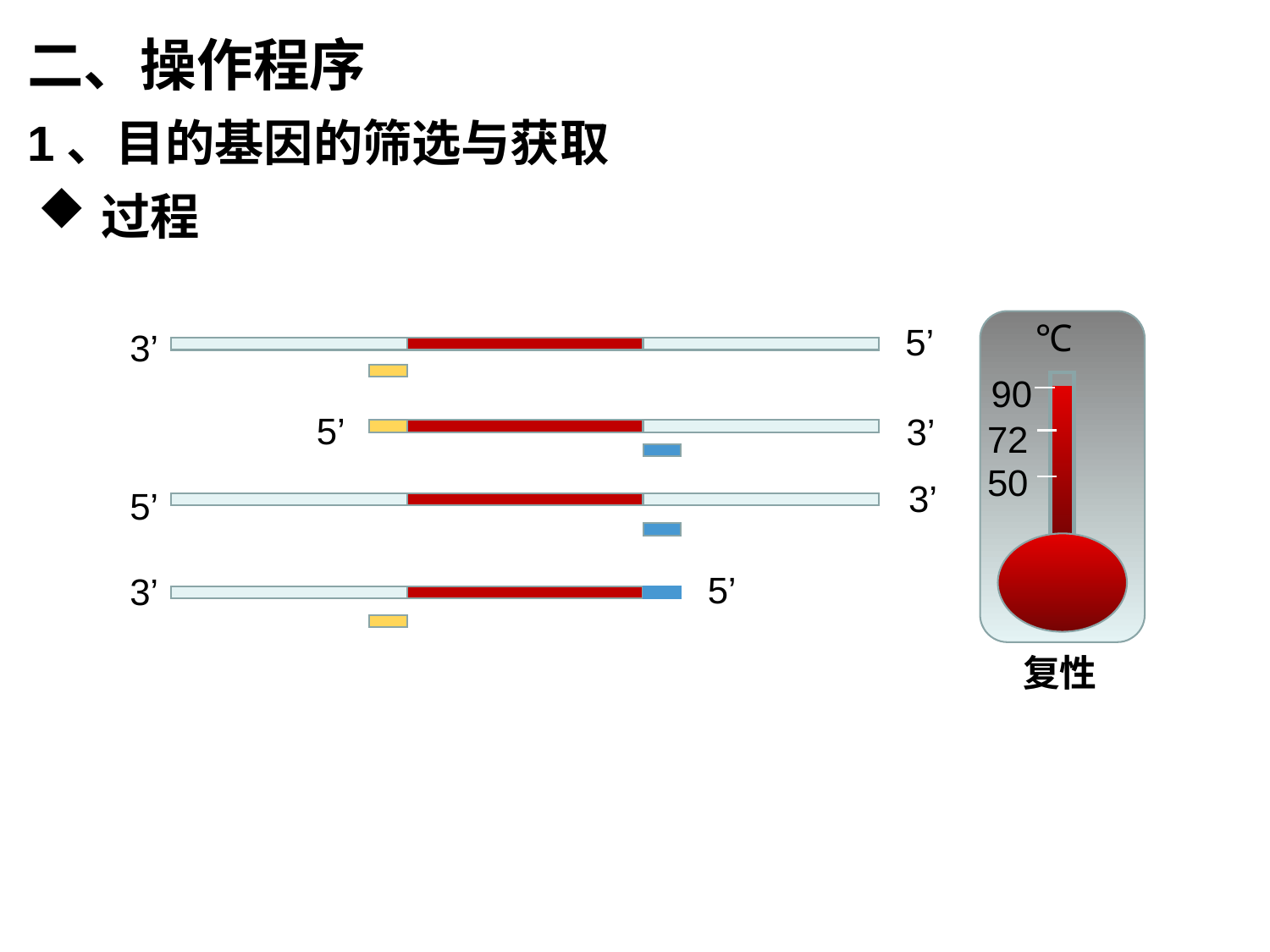

二、操作程序
1、目的基因的筛选与获取
过程

℃
5’
3’
3’
5’

90

5’
3’
5’
3’
72

50

复性